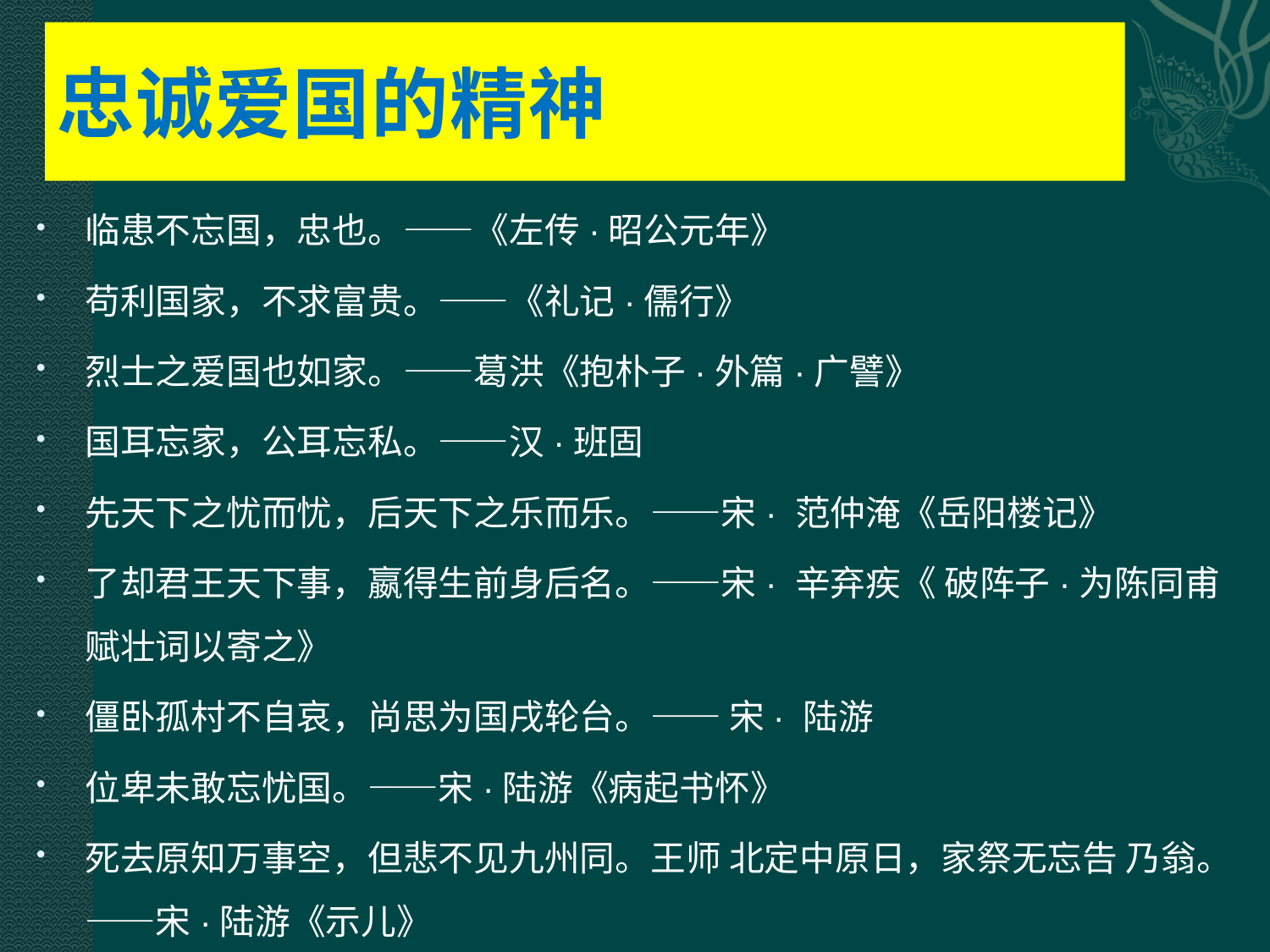

# 忠诚爱国的精神
临患不忘国，忠也。——《左传·昭公元年》
苟利国家，不求富贵。——《礼记·儒行》
烈士之爱国也如家。——葛洪《抱朴子·外篇·广譬》
国耳忘家，公耳忘私。——汉·班固
先天下之忧而忧，后天下之乐而乐。——宋· 范仲淹《岳阳楼记》
了却君王天下事，嬴得生前身后名。——宋· 辛弃疾《 破阵子·为陈同甫赋壮词以寄之》
僵卧孤村不自哀，尚思为国戌轮台。—— 宋· 陆游
位卑未敢忘忧国。——宋·陆游《病起书怀》
死去原知万事空，但悲不见九州同。王师 北定中原日，家祭无忘告 乃翁。——宋·陆游《示儿》